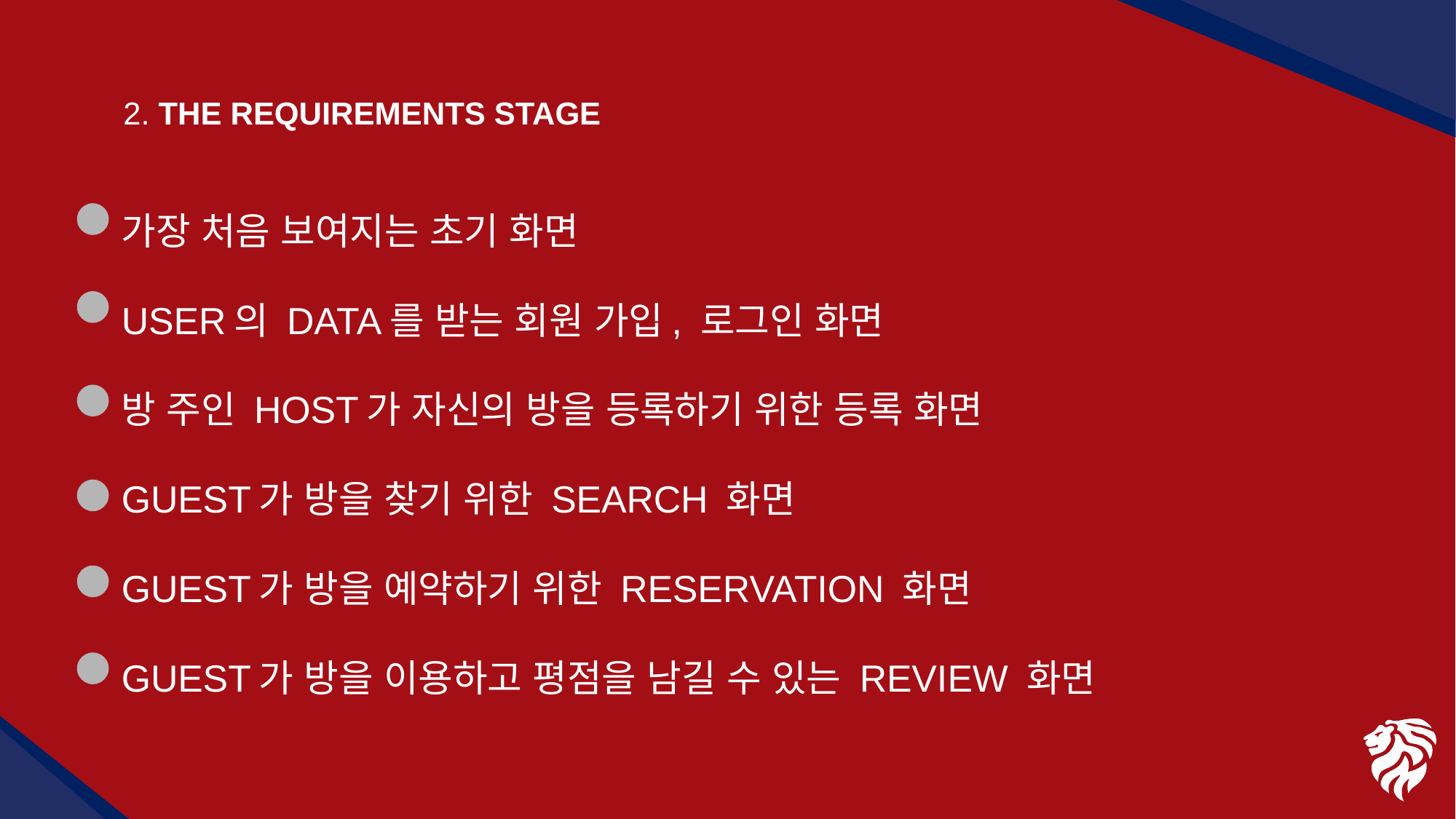

# 2. The requirements stage
가장 처음 보여지는 초기 화면
USER의 DATA를 받는 회원 가입, 로그인 화면
방 주인 HOST가 자신의 방을 등록하기 위한 등록 화면
GUEST가 방을 찾기 위한 SEARCH 화면
GUEST가 방을 예약하기 위한 RESERVATION 화면
GUEST가 방을 이용하고 평점을 남길 수 있는 REVIEW 화면